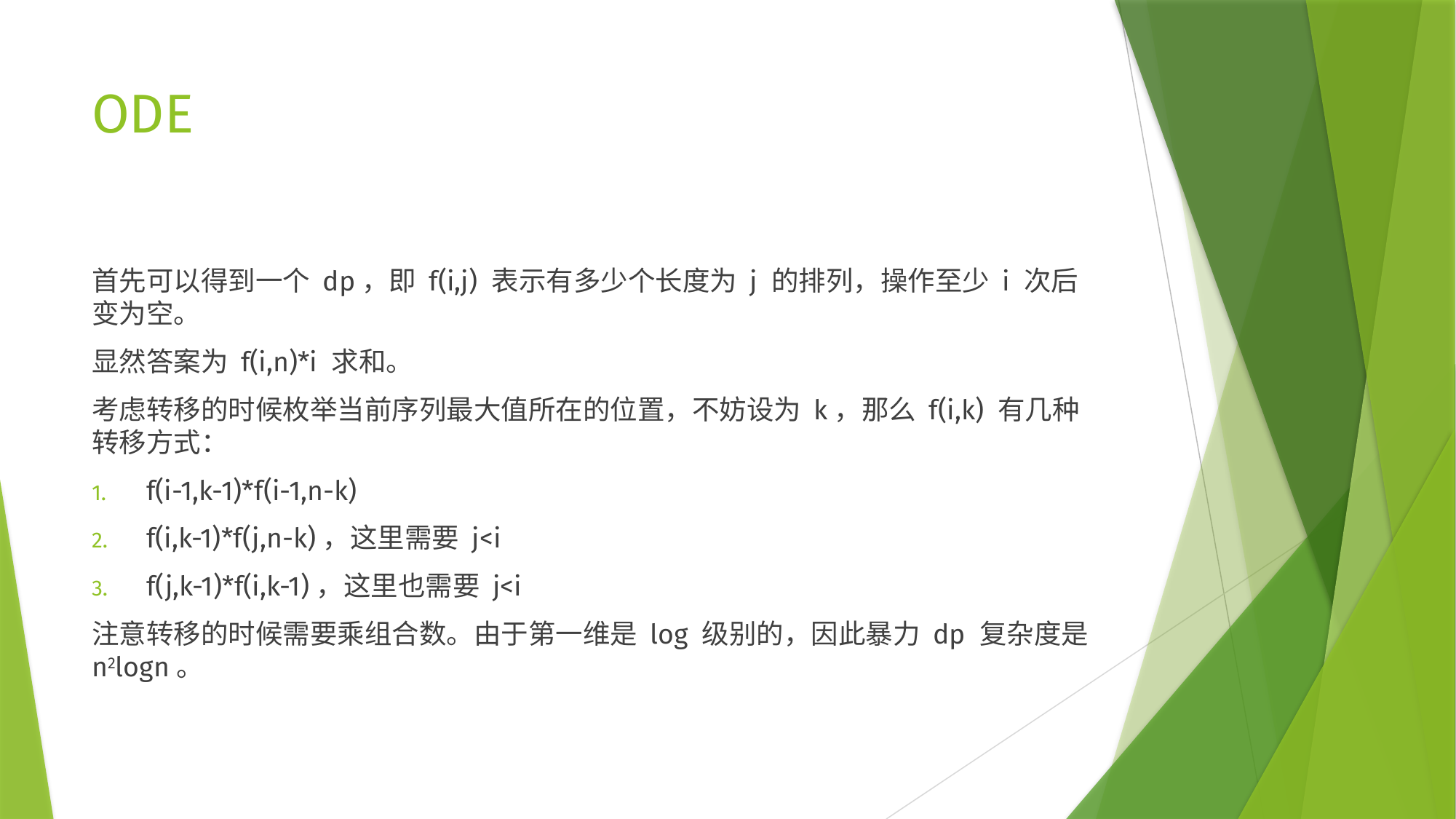

# ODE
首先可以得到一个 dp，即 f(i,j) 表示有多少个长度为 j 的排列，操作至少 i 次后变为空。
显然答案为 f(i,n)*i 求和。
考虑转移的时候枚举当前序列最大值所在的位置，不妨设为 k，那么 f(i,k) 有几种转移方式：
f(i-1,k-1)*f(i-1,n-k)
f(i,k-1)*f(j,n-k)，这里需要 j<i
f(j,k-1)*f(i,k-1)，这里也需要 j<i
注意转移的时候需要乘组合数。由于第一维是 log 级别的，因此暴力 dp 复杂度是 n2logn。